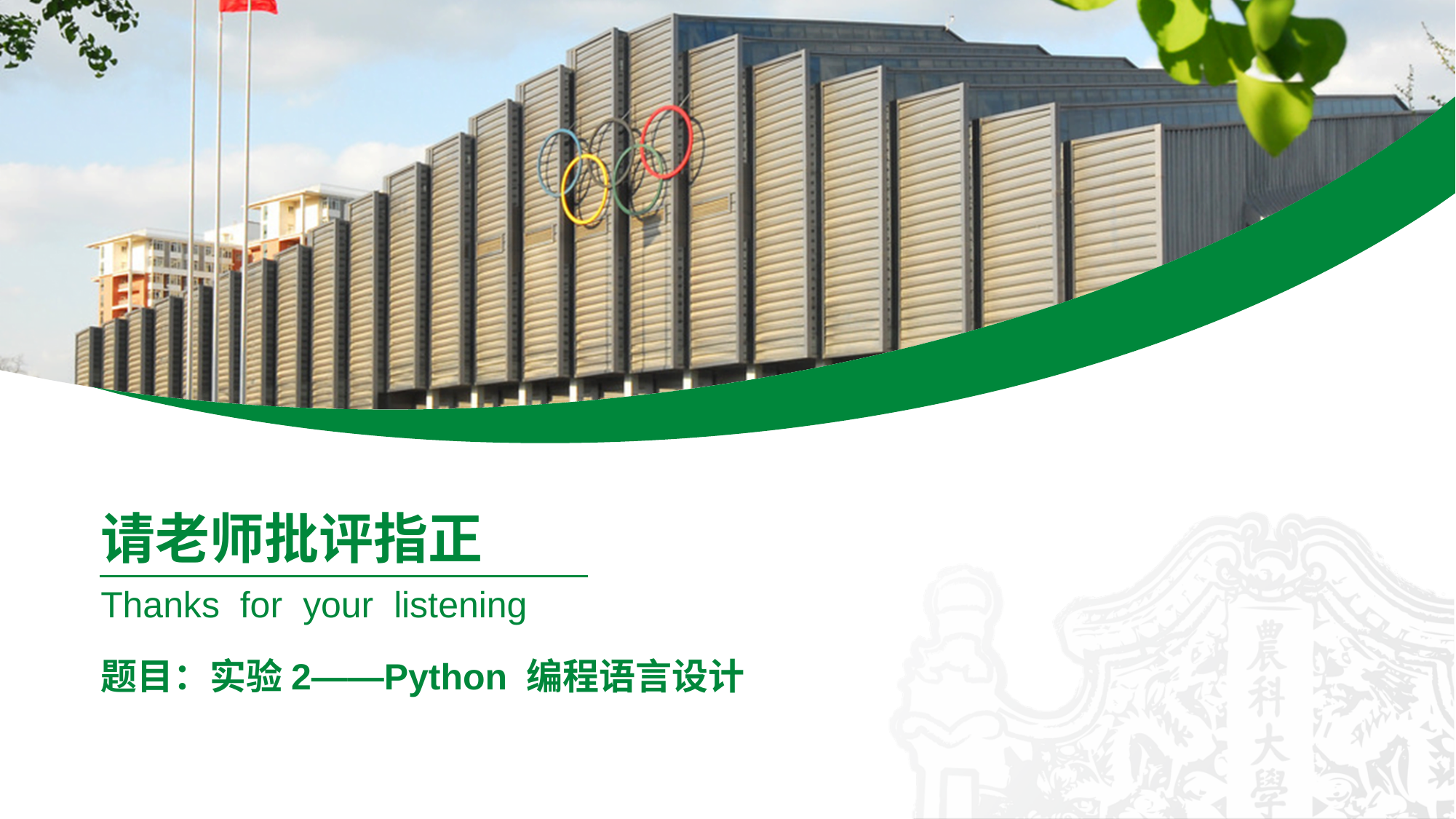

请老师批评指正
Thanks  for  your  listening
题目：实验2——Python 编程语言设计